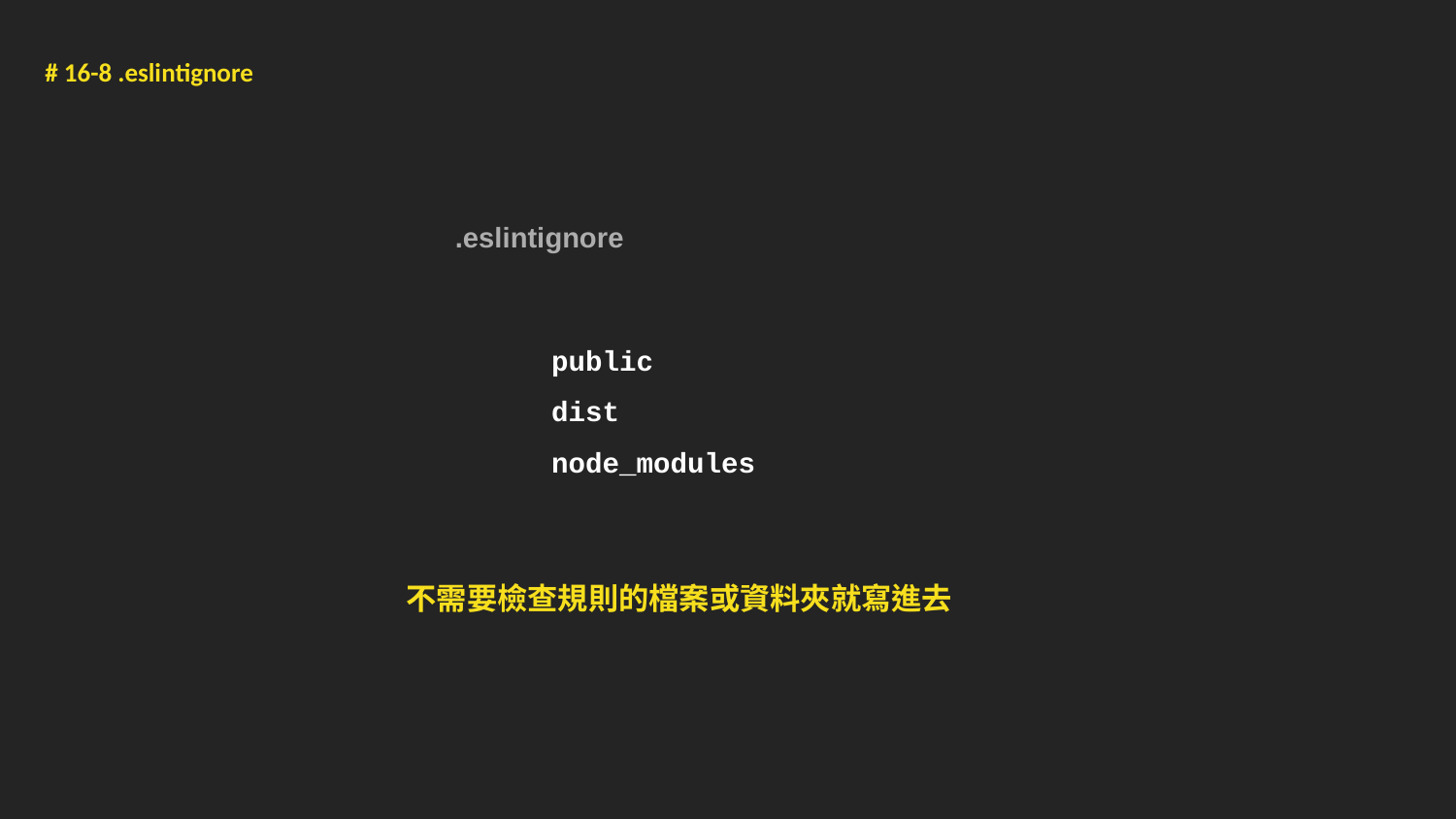

# 16-8 .eslintignore
.eslintignore
public
dist
node_modules
不需要檢查規則的檔案或資料夾就寫進去